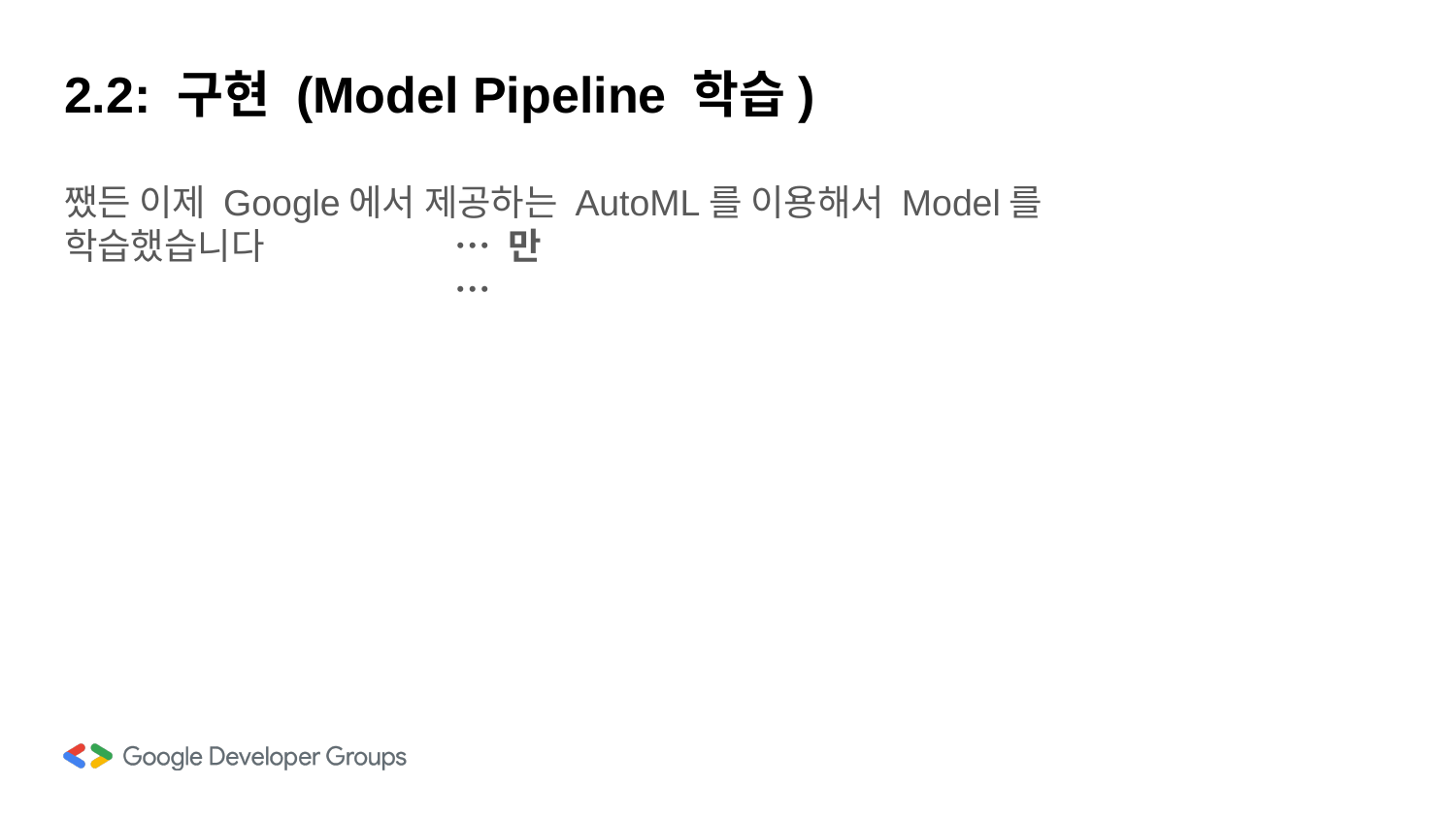

# 2.2: 구현 (Model Pipeline 학습)
쨌든 이제 Google에서 제공하는 AutoML를 이용해서 Model를 학습했습니다

… 만…